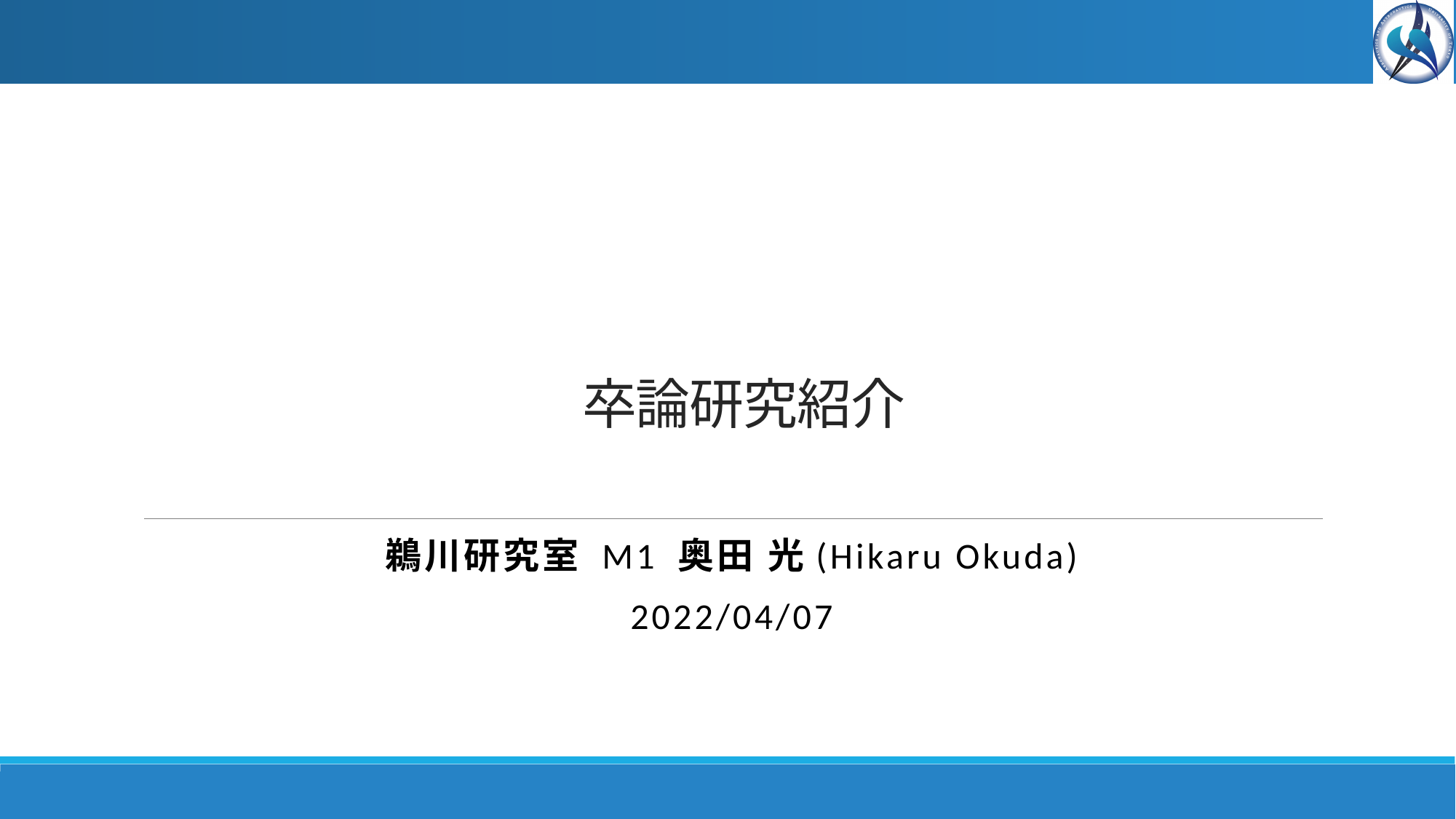

# 卒論研究紹介
鵜川研究室 M1 奥田 光(Hikaru Okuda)
2022/04/07